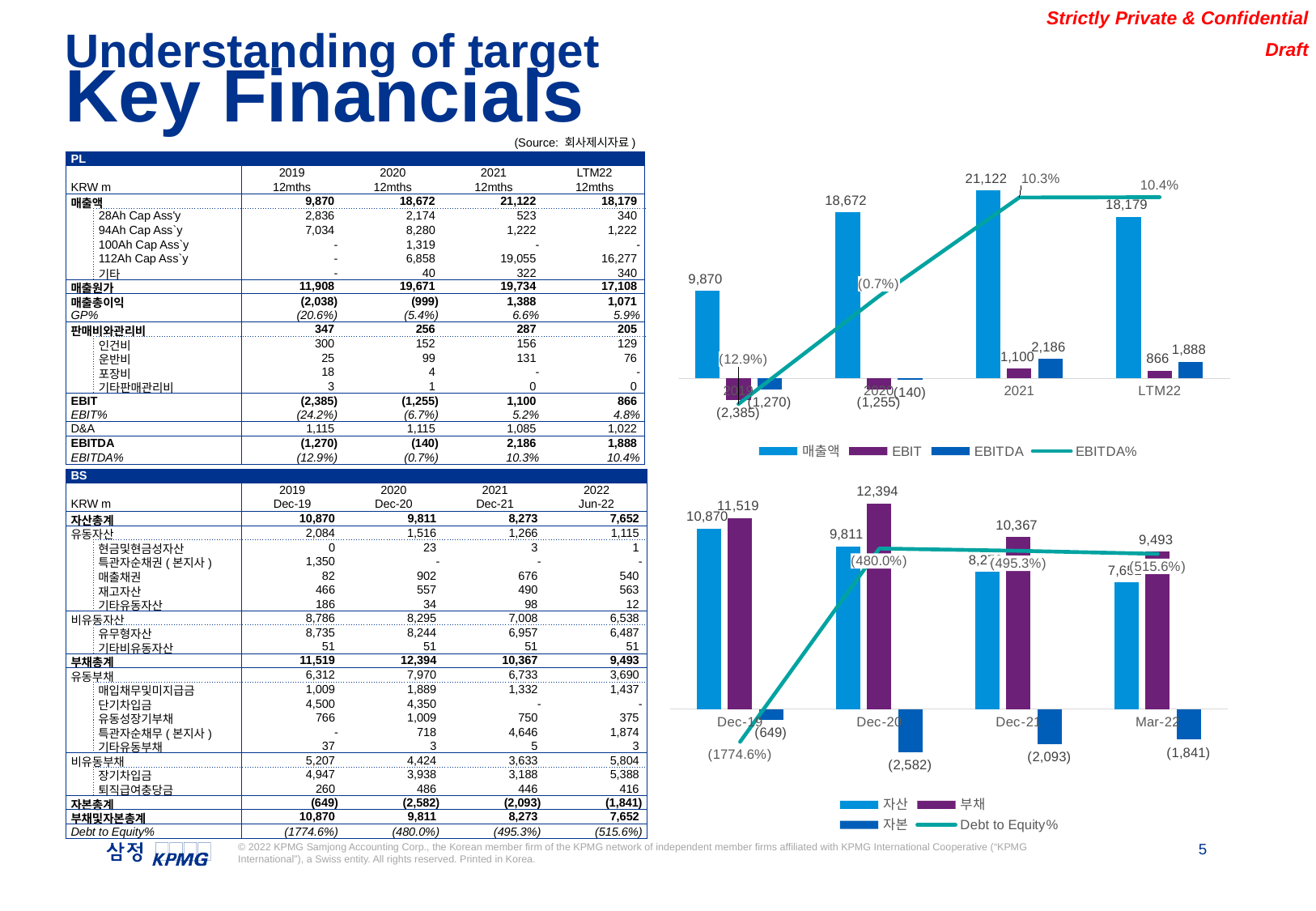

Understanding of target
Key Financials
(Source: 회사제시자료)

### Chart

| Category | 매출액 | EBIT | EBITDA | EBITDA% |
|---|---|---|---|---|
| 2019 | 9870.227342 | -2385.082499 | -1270.30228 | -0.12870040739533758 |
| 2020 | 18672.16896968184 | -1255.0554197806396 | -139.6739911139729 | -0.007480330289467858 |
| 2021 | 21122.022661757692 | 1100.1955547576904 | 2185.5227867576905 | 0.10347128311317795 |
| LTM22 | 18179.221881600402 | 865.9565562980989 | 1888.3017238480988 | 0.10387142728915648 |
| PL |  |  |  |  |  |
| --- | --- | --- | --- | --- | --- |
|  |  | 2019 | 2020 | 2021 | LTM22 |
| KRW m |  | 12mths | 12mths | 12mths | 12mths |
| 매출액 |  | 9,870 | 18,672 | 21,122 | 18,179 |
|  | 28Ah Cap Ass'y | 2,836 | 2,174 | 523 | 340 |
|  | 94Ah Cap Ass`y | 7,034 | 8,280 | 1,222 | 1,222 |
|  | 100Ah Cap Ass`y | - | 1,319 | - | - |
|  | 112Ah Cap Ass`y | - | 6,858 | 19,055 | 16,277 |
|  | 기타 | - | 40 | 322 | 340 |
| 매출원가 |  | 11,908 | 19,671 | 19,734 | 17,108 |
| 매출총이익 |  | (2,038) | (999) | 1,388 | 1,071 |
| GP% |  | (20.6%) | (5.4%) | 6.6% | 5.9% |
| 판매비와관리비 |  | 347 | 256 | 287 | 205 |
|  | 인건비 | 300 | 152 | 156 | 129 |
|  | 운반비 | 25 | 99 | 131 | 76 |
|  | 포장비 | 18 | 4 | - | - |
|  | 기타판매관리비 | 3 | 1 | 0 | 0 |
| EBIT |  | (2,385) | (1,255) | 1,100 | 866 |
| EBIT% |  | (24.2%) | (6.7%) | 5.2% | 4.8% |
| D&A |  | 1,115 | 1,115 | 1,085 | 1,022 |
| EBITDA |  | (1,270) | (140) | 2,186 | 1,888 |
| EBITDA% |  | (12.9%) | (0.7%) | 10.3% | 10.4% |

| BS |  |  |  |  |  |
| --- | --- | --- | --- | --- | --- |
|  |  | 2019 | 2020 | 2021 | 2022 |
| KRW m |  | Dec-19 | Dec-20 | Dec-21 | Jun-22 |
| 자산총계 |  | 10,870 | 9,811 | 8,273 | 7,652 |
| 유동자산 |  | 2,084 | 1,516 | 1,266 | 1,115 |
|  | 현금및현금성자산 | 0 | 23 | 3 | 1 |
|  | 특관자순채권(본지사) | 1,350 | - | - | - |
|  | 매출채권 | 82 | 902 | 676 | 540 |
|  | 재고자산 | 466 | 557 | 490 | 563 |
|  | 기타유동자산 | 186 | 34 | 98 | 12 |
| 비유동자산 |  | 8,786 | 8,295 | 7,008 | 6,538 |
|  | 유무형자산 | 8,735 | 8,244 | 6,957 | 6,487 |
|  | 기타비유동자산 | 51 | 51 | 51 | 51 |
| 부채총계 |  | 11,519 | 12,394 | 10,367 | 9,493 |
| 유동부채 |  | 6,312 | 7,970 | 6,733 | 3,690 |
|  | 매입채무및미지급금 | 1,009 | 1,889 | 1,332 | 1,437 |
|  | 단기차입금 | 4,500 | 4,350 | - | - |
|  | 유동성장기부채 | 766 | 1,009 | 750 | 375 |
|  | 특관자순채무(본지사) | - | 718 | 4,646 | 1,874 |
|  | 기타유동부채 | 37 | 3 | 5 | 3 |
| 비유동부채 |  | 5,207 | 4,424 | 3,633 | 5,804 |
|  | 장기차입금 | 4,947 | 3,938 | 3,188 | 5,388 |
|  | 퇴직급여충당금 | 260 | 486 | 446 | 416 |
| 자본총계 |  | (649) | (2,582) | (2,093) | (1,841) |
| 부채및자본총계 |  | 10,870 | 9,811 | 8,273 | 7,652 |
| Debt to Equity% |  | (1774.6%) | (480.0%) | (495.3%) | (515.6%) |

### Chart

| Category | 자산 | 부채 | 자본 | Debt to Equity% |
|---|---|---|---|---|
| Dec-19 | 10869.958757 | 11519.075275 | -649.116518 | -17.74577438037095 |
| Dec-20 | 9811.33427 | 12393.582599780642 | -2582.24832978064 | -4.799531654971956 |
| Dec-21 | 8273.49642066667 | 10366.613791022954 | -2093.11737002295 | -4.9527149979694105 |
| Mar-22 | 7652.246115116671 | 9493.478387117637 | -1841.2322720009665 | -5.156046052136899 |